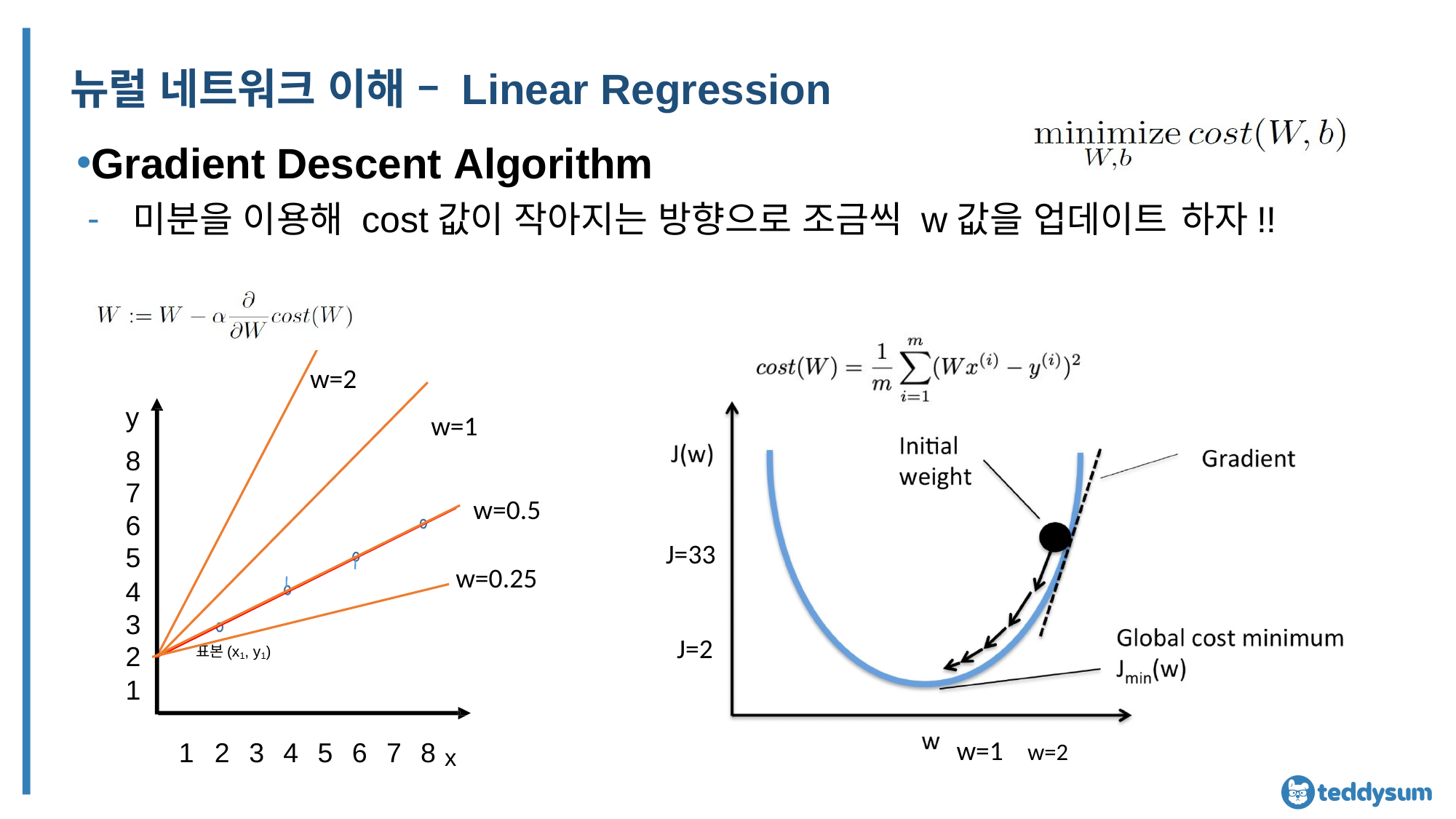

# 뉴럴 네트워크 이해 – Linear Regression

Gradient Descent Algorithm
미분을 이용해 cost값이 작아지는 방향으로 조금씩 w값을 업데이트 하자!!

w=2

y
8
7
6
5
4
3
2
1

w=1
w=0.5

J=33

w=0.25

J=2
표본(x1, y1)

w=1	w=2
1	2	3	4	5	6	7	8 x